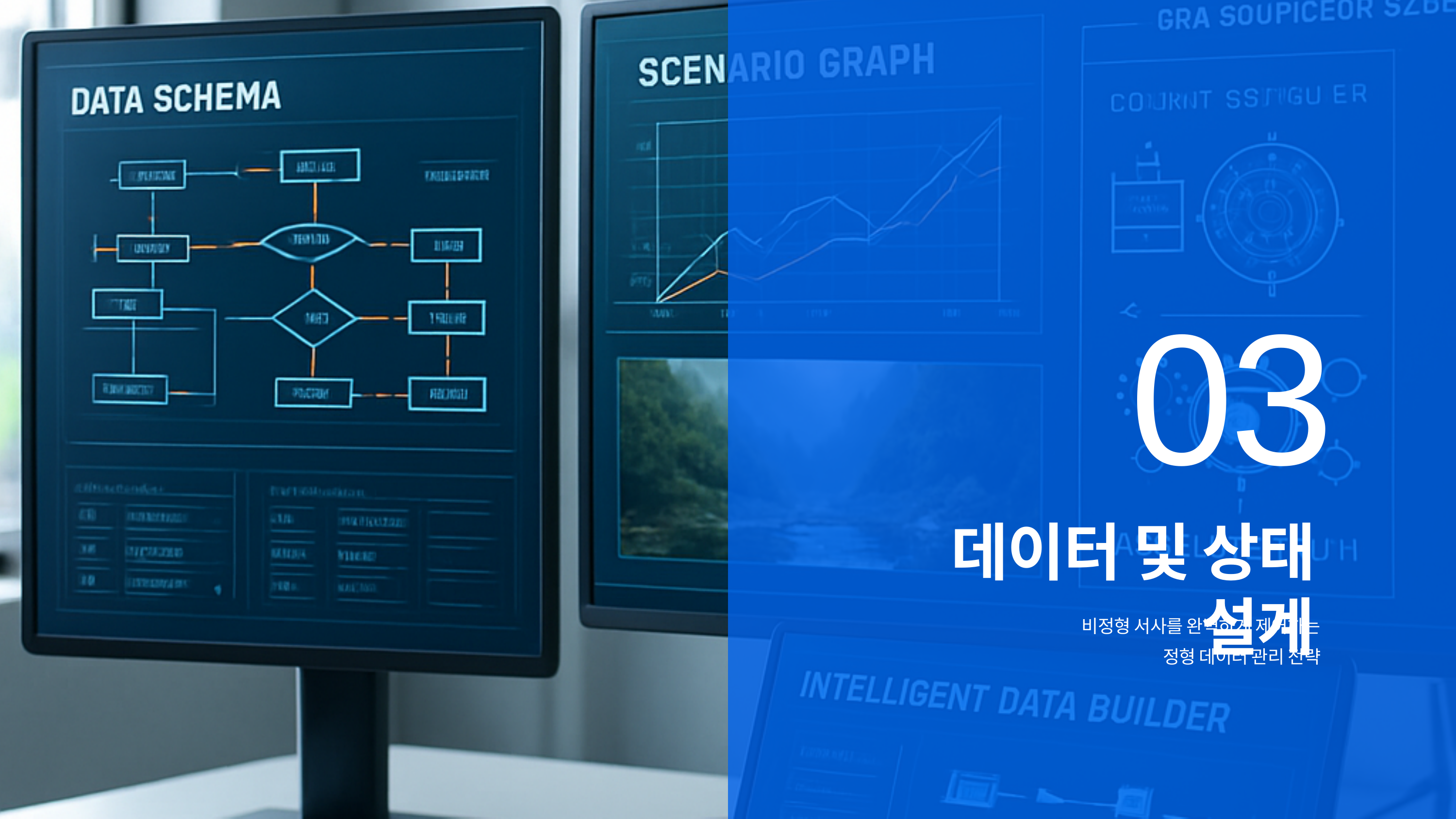

03
데이터 및 상태 설계
비정형 서사를 완벽하게 제어하는
정형 데이터 관리 전략